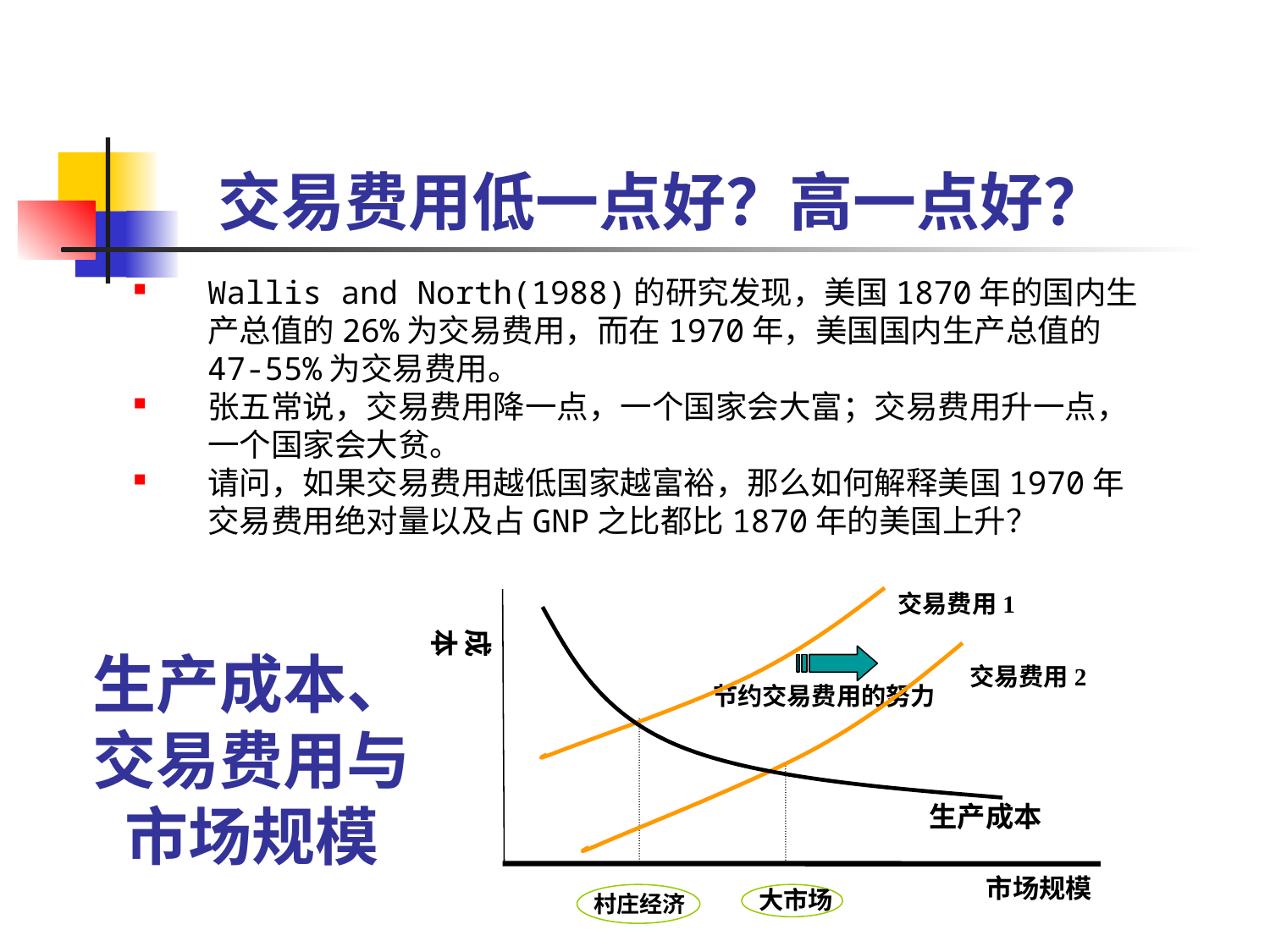

# 交易费用低一点好？高一点好？
Wallis and North(1988)的研究发现，美国1870年的国内生产总值的26%为交易费用，而在1970年，美国国内生产总值的47-55%为交易费用。
张五常说，交易费用降一点，一个国家会大富；交易费用升一点，一个国家会大贫。
请问，如果交易费用越低国家越富裕，那么如何解释美国1970年交易费用绝对量以及占GNP之比都比1870年的美国上升？

交易费用1

成本

交易费用2
节约交易费用的努力

生产成本

市场规模

村庄经济
  大市场
生产成本、交易费用与市场规模